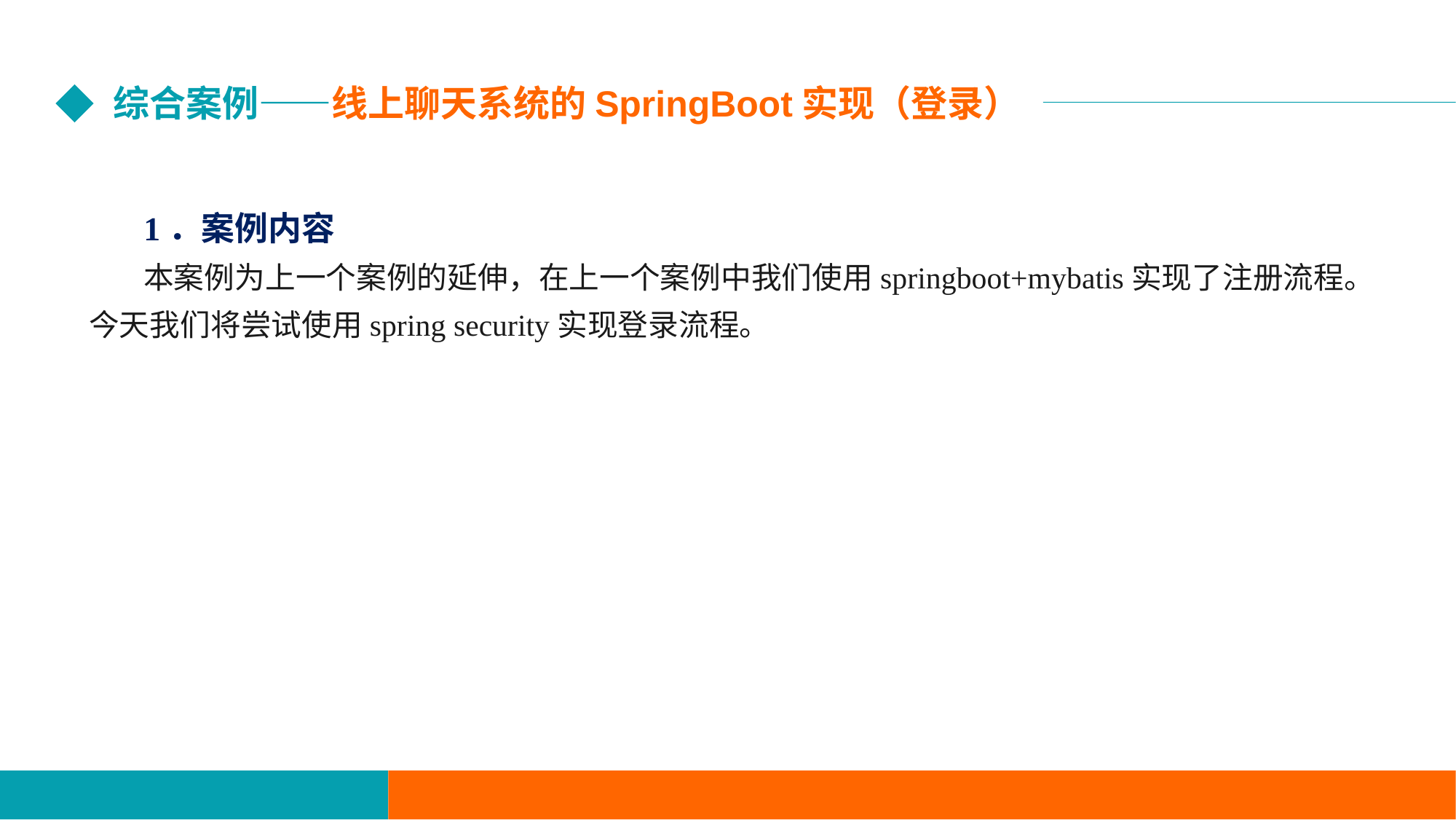

综合案例——线上聊天系统的SpringBoot实现（登录）

1．案例内容
本案例为上一个案例的延伸，在上一个案例中我们使用springboot+mybatis实现了注册流程。今天我们将尝试使用spring security实现登录流程。